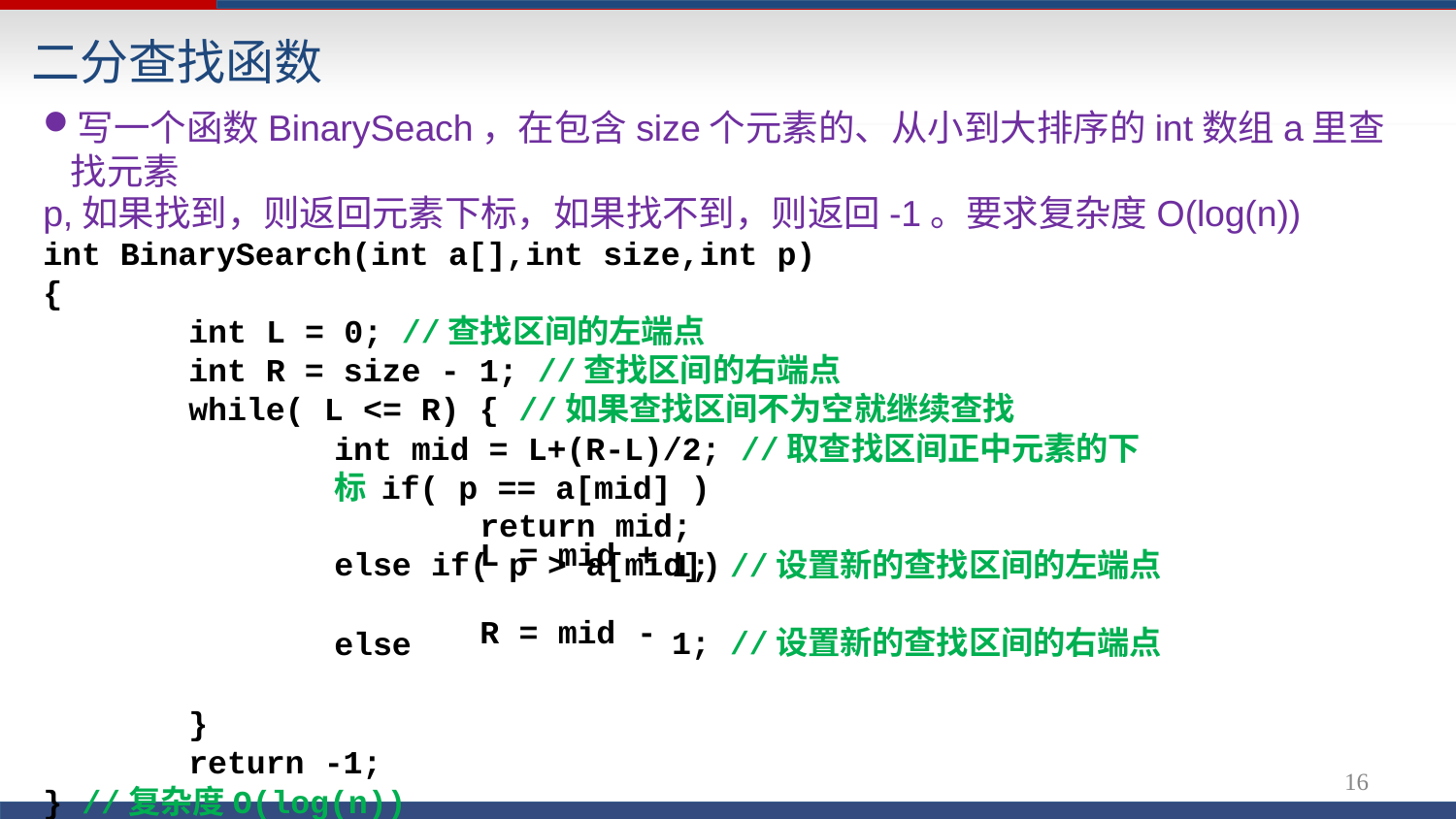

# 二分查找函数
写一个函数BinarySeach，在包含size个元素的、从小到大排序的int数组a里查找元素
p,如果找到，则返回元素下标，如果找不到，则返回-1。要求复杂度O(log(n))
int BinarySearch(int a[],int size,int p)
{
int L = 0; //查找区间的左端点
int R = size - 1; //查找区间的右端点
while( L <= R) { //如果查找区间不为空就继续查找
int mid = L+(R-L)/2; //取查找区间正中元素的下标 if( p == a[mid] )
return mid;
else if( p > a[mid])

else

}
return -1;
} //复杂度O(log(n))
| L | = | mid | + | 1; //设置新的查找区间的左端点 |
| --- | --- | --- | --- | --- |
| R | = | mid | - | 1; //设置新的查找区间的右端点 |
16